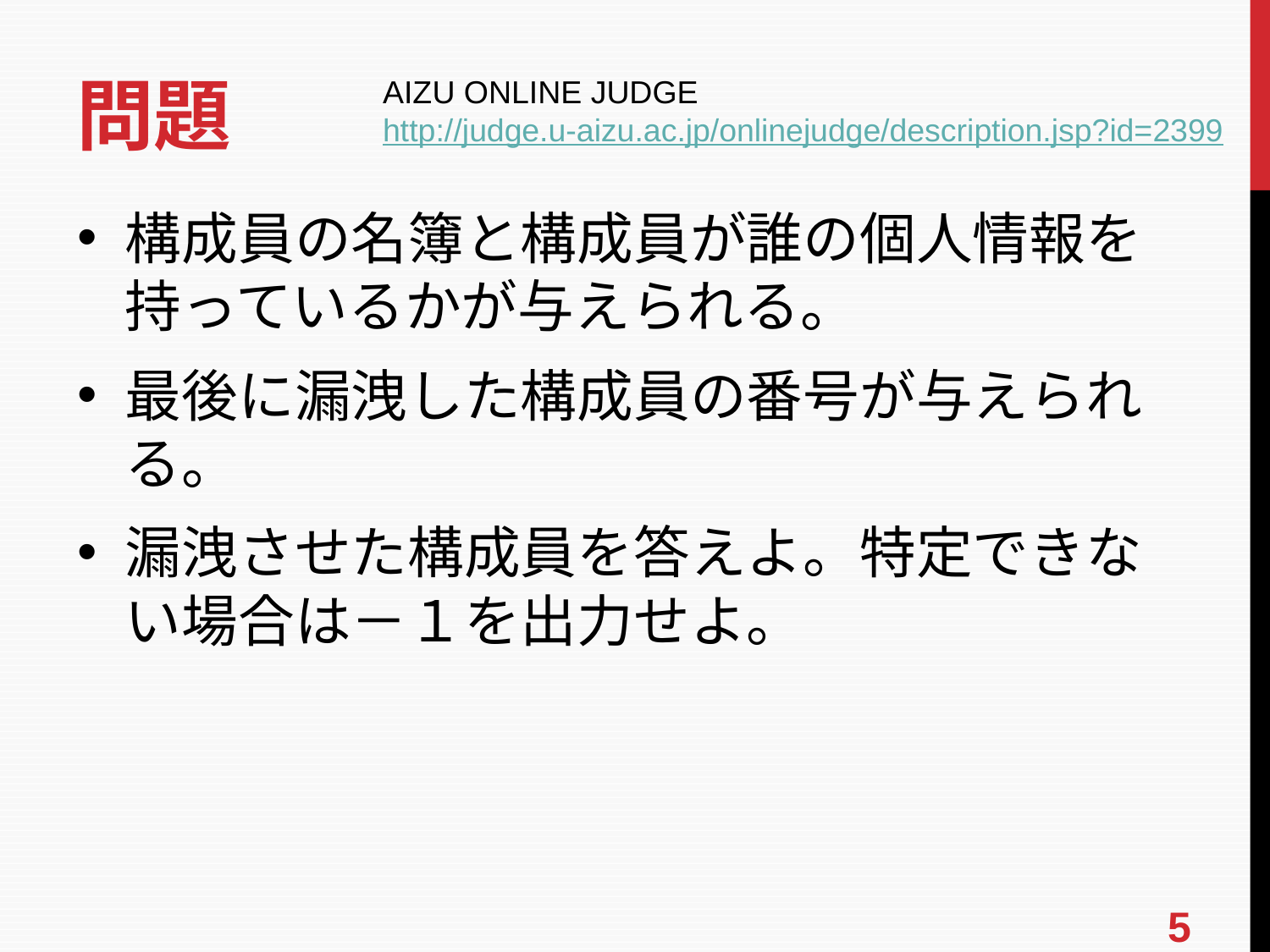

AIZU ONLINE JUDGE
http://judge.u-aizu.ac.jp/onlinejudge/description.jsp?id=2399
# 問題
構成員の名簿と構成員が誰の個人情報を持っているかが与えられる。
最後に漏洩した構成員の番号が与えられる。
漏洩させた構成員を答えよ。特定できない場合は－１を出力せよ。
5